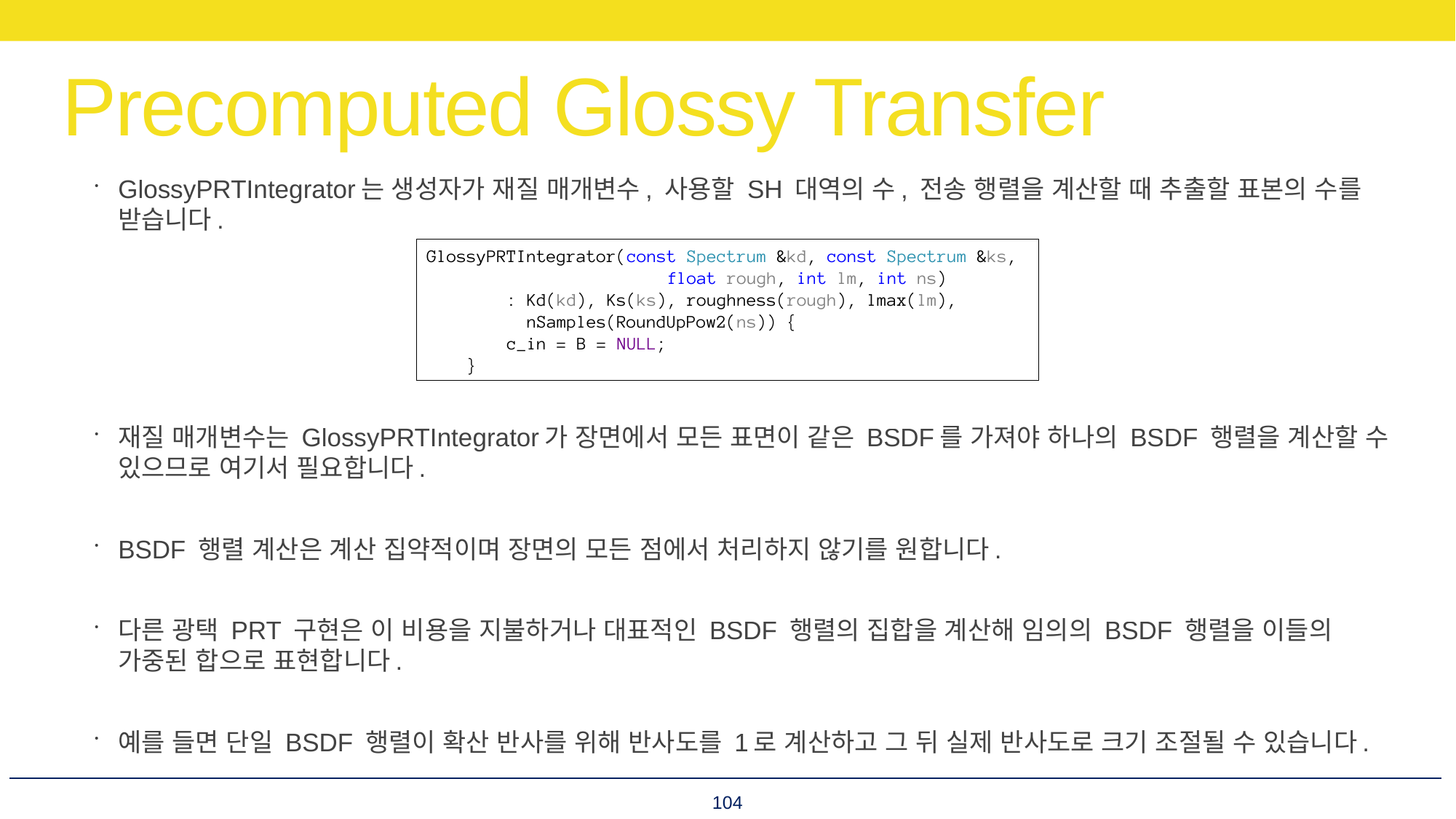

# Precomputed Glossy Transfer
GlossyPRTIntegrator는 생성자가 재질 매개변수, 사용할 SH 대역의 수, 전송 행렬을 계산할 때 추출할 표본의 수를 받습니다.

재질 매개변수는 GlossyPRTIntegrator가 장면에서 모든 표면이 같은 BSDF를 가져야 하나의 BSDF 행렬을 계산할 수 있으므로 여기서 필요합니다.

BSDF 행렬 계산은 계산 집약적이며 장면의 모든 점에서 처리하지 않기를 원합니다.

다른 광택 PRT 구현은 이 비용을 지불하거나 대표적인 BSDF 행렬의 집합을 계산해 임의의 BSDF 행렬을 이들의 가중된 합으로 표현합니다.

예를 들면 단일 BSDF 행렬이 확산 반사를 위해 반사도를 1로 계산하고 그 뒤 실제 반사도로 크기 조절될 수 있습니다.

GlossyPRTIntegrator(const Spectrum &kd, const Spectrum &ks,
                        float rough, int lm, int ns)
        : Kd(kd), Ks(ks), roughness(rough), lmax(lm),
          nSamples(RoundUpPow2(ns)) {
        c_in = B = NULL;
    }
104